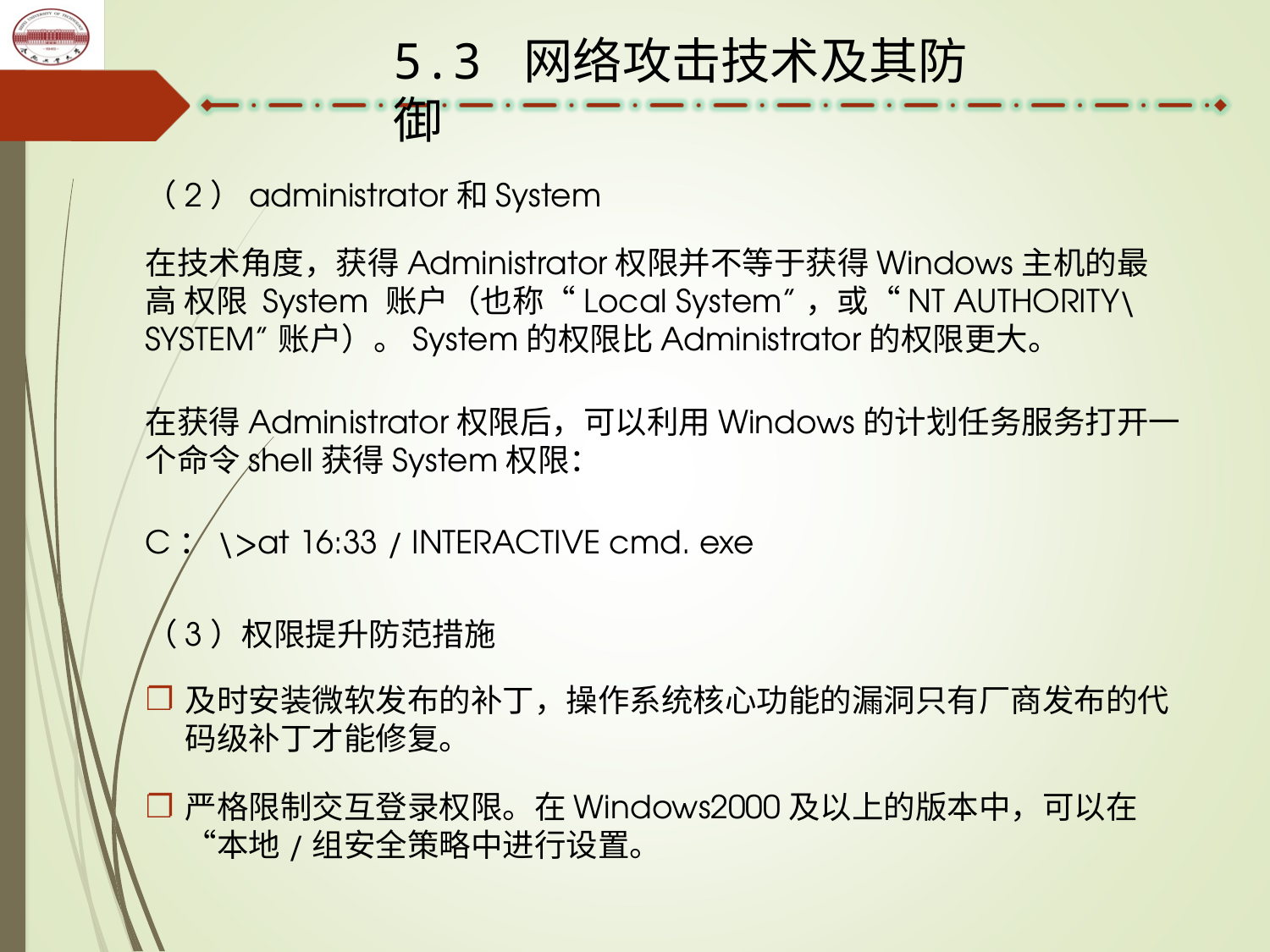

5.3 网络攻击技术及其防御
（2）administrator和System
在技术角度，获得Administrator权限并不等于获得Windows主机的最高 权限 System 账户（也称“Local System”，或“NT AUTHORITY\ SYSTEM”账户）。System的权限比Administrator的权限更大。
在获得Administrator权限后，可以利用Windows的计划任务服务打开一个命令shell获得System权限：
C：\>at 16:33 / INTERACTIVE cmd. exe
（3）权限提升防范措施
及时安装微软发布的补丁，操作系统核心功能的漏洞只有厂商发布的代码级补丁才能修复。
严格限制交互登录权限。在Windows2000及以上的版本中，可以在“本地/组安全策略中进行设置。